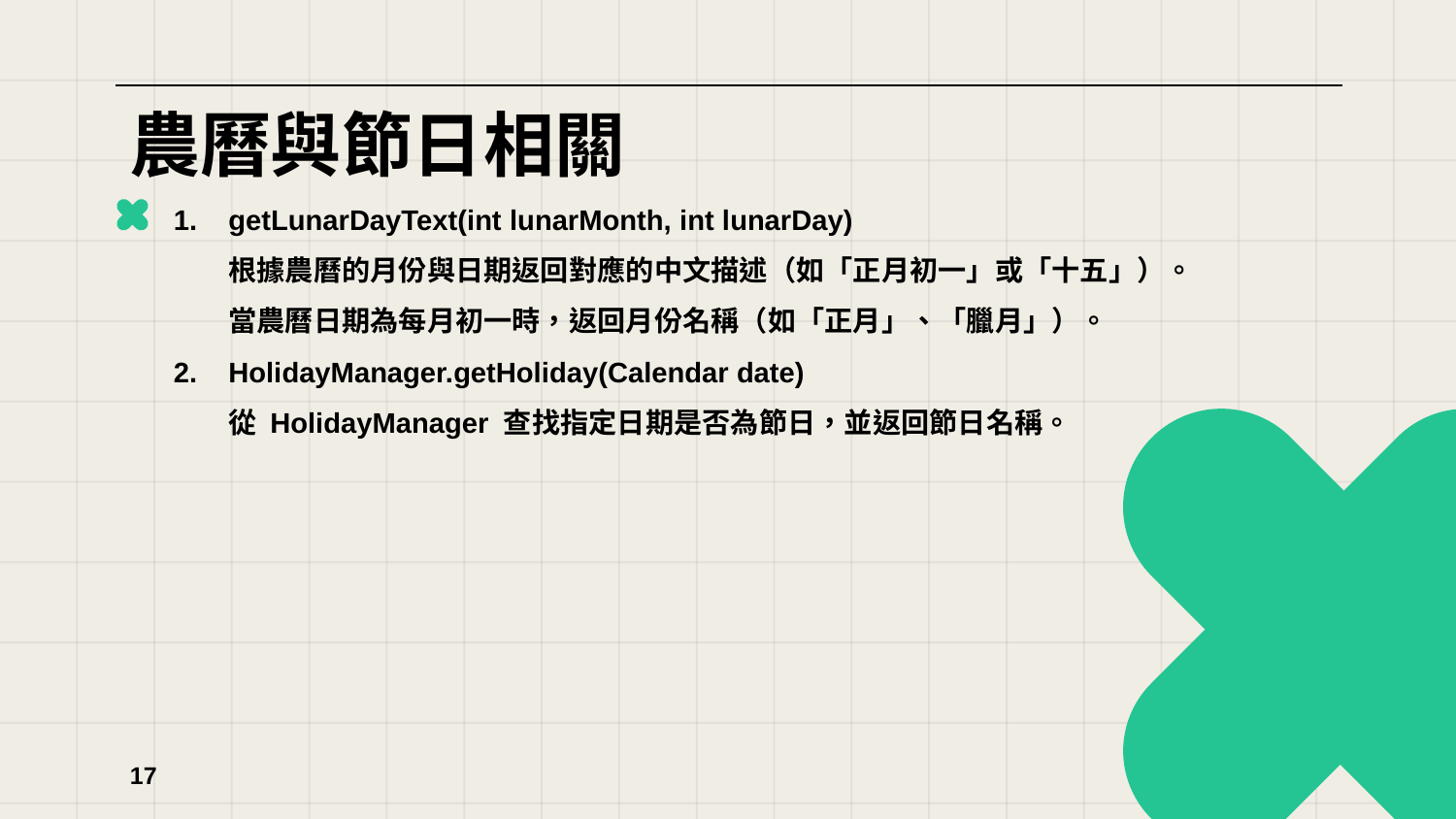

# 農曆與節日相關
getLunarDayText(int lunarMonth, int lunarDay)
根據農曆的月份與日期返回對應的中文描述（如「正月初一」或「十五」）。
當農曆日期為每月初一時，返回月份名稱（如「正月」、「臘月」）。
HolidayManager.getHoliday(Calendar date)
從 HolidayManager 查找指定日期是否為節日，並返回節日名稱。

17